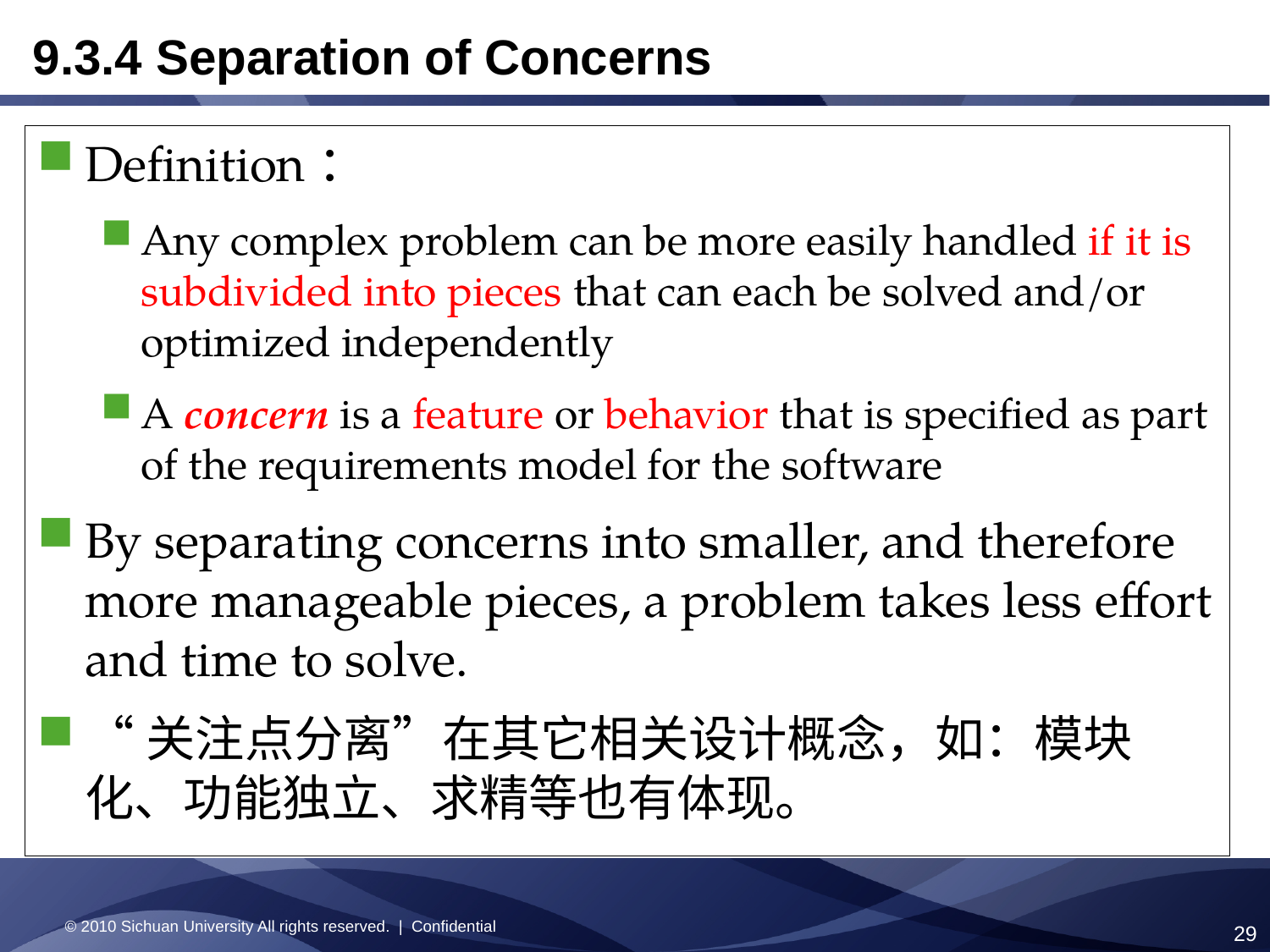

# 9.3.4 Separation of Concerns
Definition：
Any complex problem can be more easily handled if it is subdivided into pieces that can each be solved and/or optimized independently
A concern is a feature or behavior that is specified as part of the requirements model for the software
By separating concerns into smaller, and therefore more manageable pieces, a problem takes less effort and time to solve.
“关注点分离”在其它相关设计概念，如：模块化、功能独立、求精等也有体现。

© 2010 Sichuan University All rights reserved.  |  Confidential
29